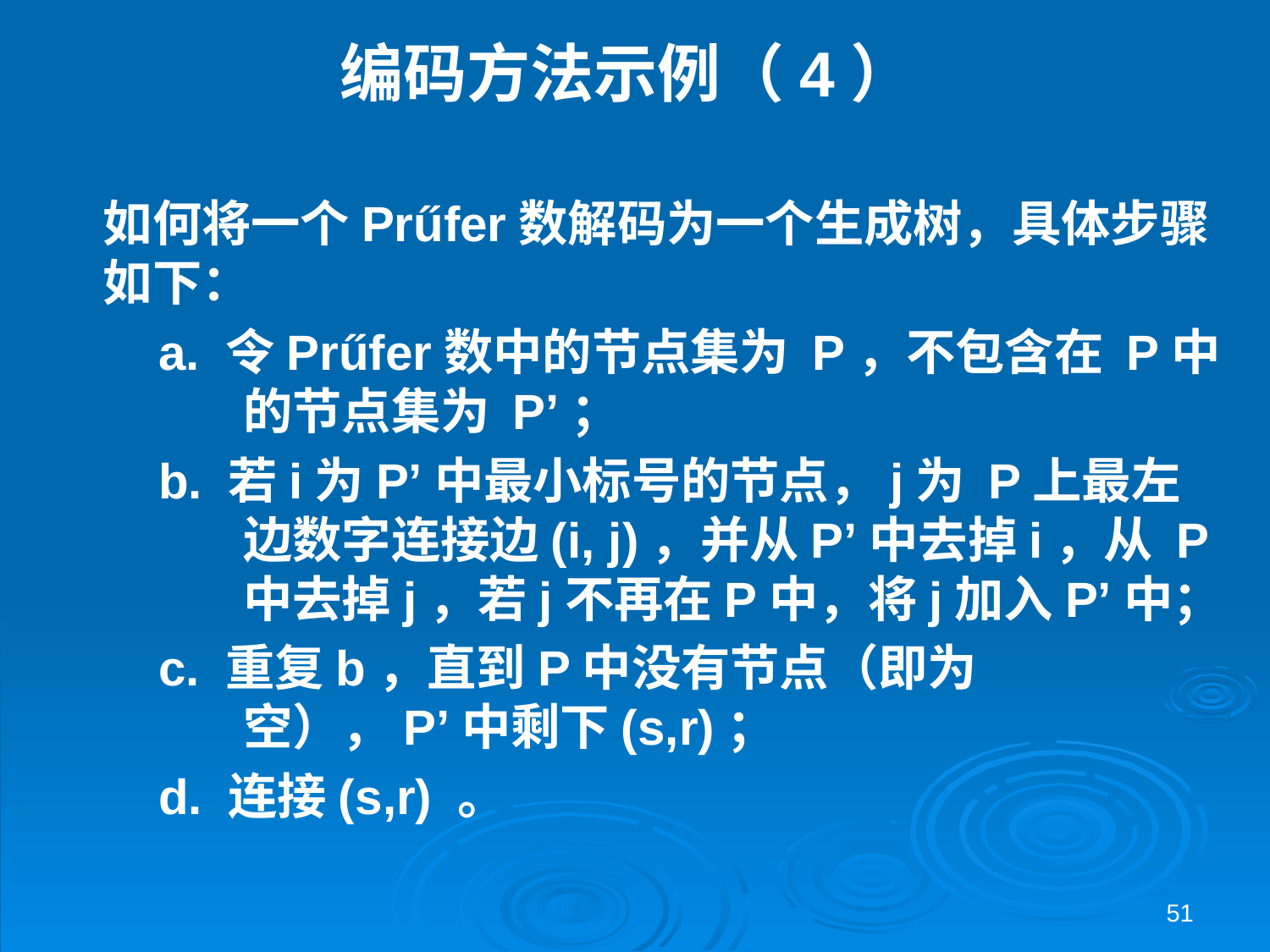

# 编码方法示例（4）
如何将一个Prűfer数解码为一个生成树，具体步骤如下：
a. 令Prűfer数中的节点集为 P，不包含在 P中的节点集为 P’；
b. 若i为P’中最小标号的节点，j为 P上最左边数字连接边(i, j)，并从P’中去掉i，从 P中去掉j，若j不再在P中，将j加入P’中；
c. 重复b，直到P中没有节点（即为空），P’中剩下(s,r)；
d. 连接(s,r) 。

51